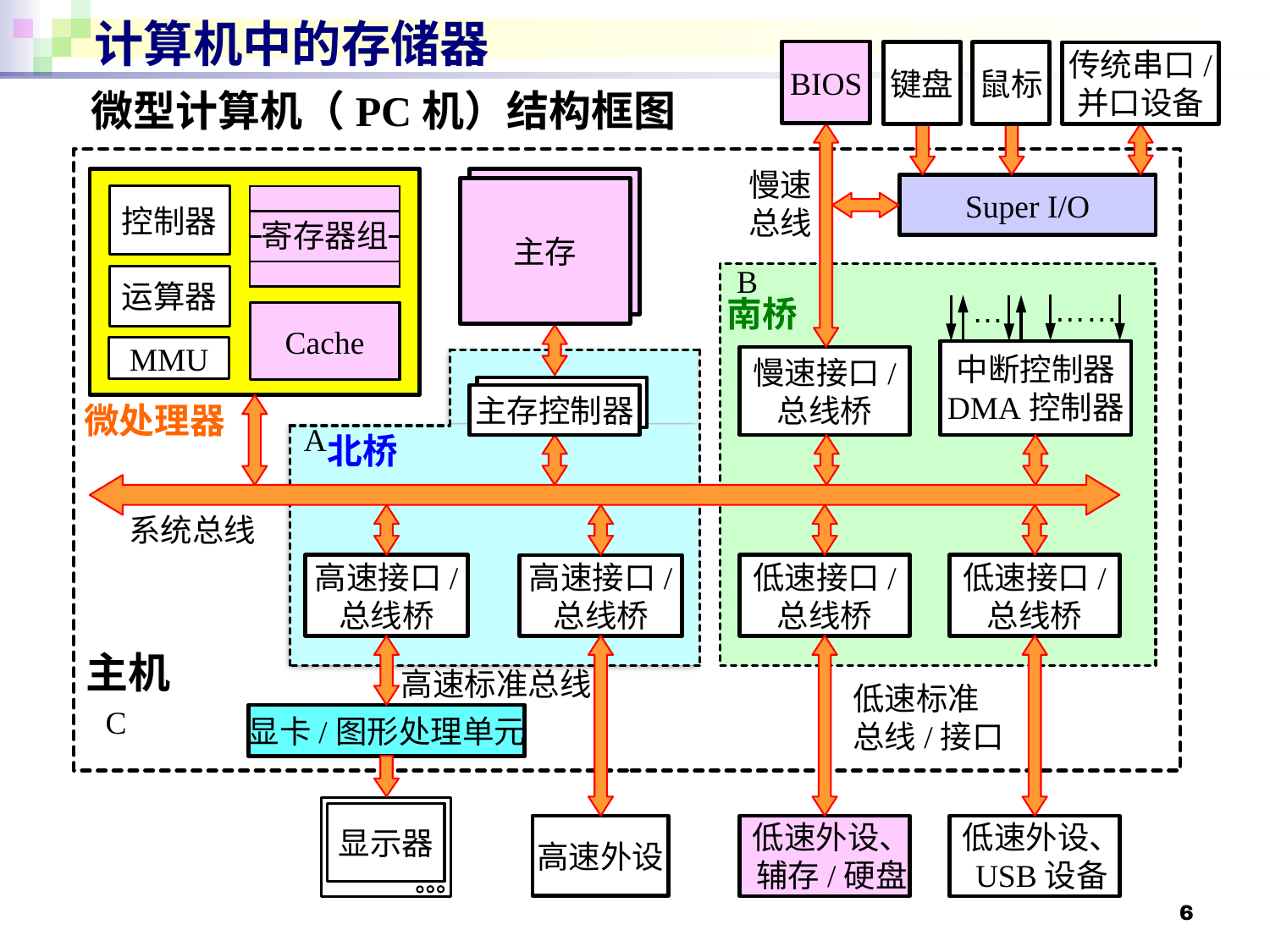

# 计算机中的存储器
BIOS
键盘
鼠标
传统串口/
并口设备
微型计算机（PC机）结构框图

慢速
总线

Super I/O
主存
控制器
|  |
| --- |
|  |
|  |
|  |

寄存器组

B

运算器
……
…
南桥
Cache
MMU

中断控制器
DMA控制器
慢速接口/
总线桥

主存控制器
微处理器
A
北桥

系统总线

低速接口/
总线桥
低速接口/
总线桥
高速接口/
总线桥
高速接口/
总线桥
主机

高速标准总线
低速标准
总线/接口
C
显卡/图形处理单元

显示器

低速外设、
辅存/硬盘
低速外设、
USB设备
高速外设
6